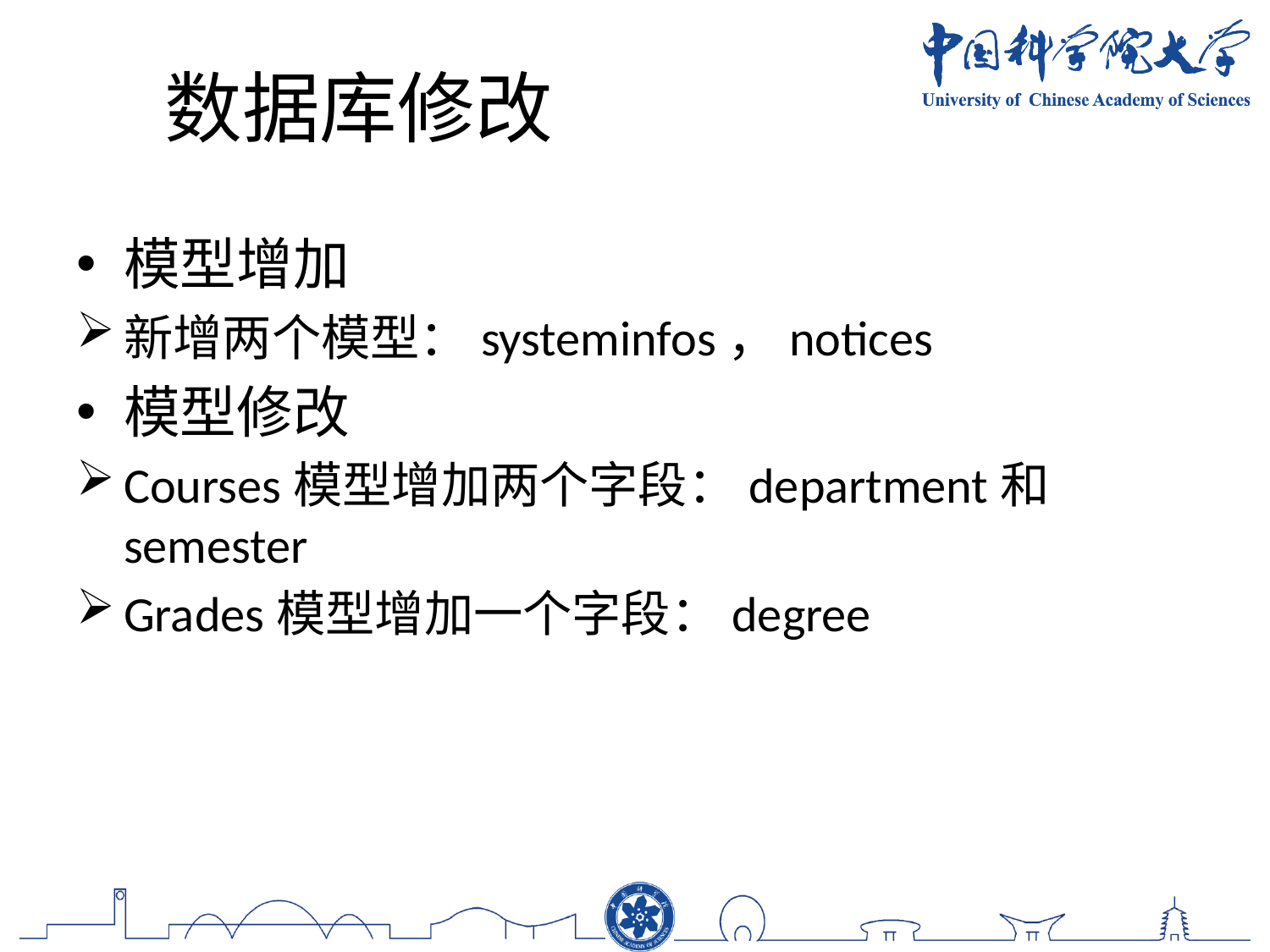

数据库修改
模型增加
新增两个模型：systeminfos，notices
模型修改
Courses模型增加两个字段：department和semester
Grades模型增加一个字段：degree